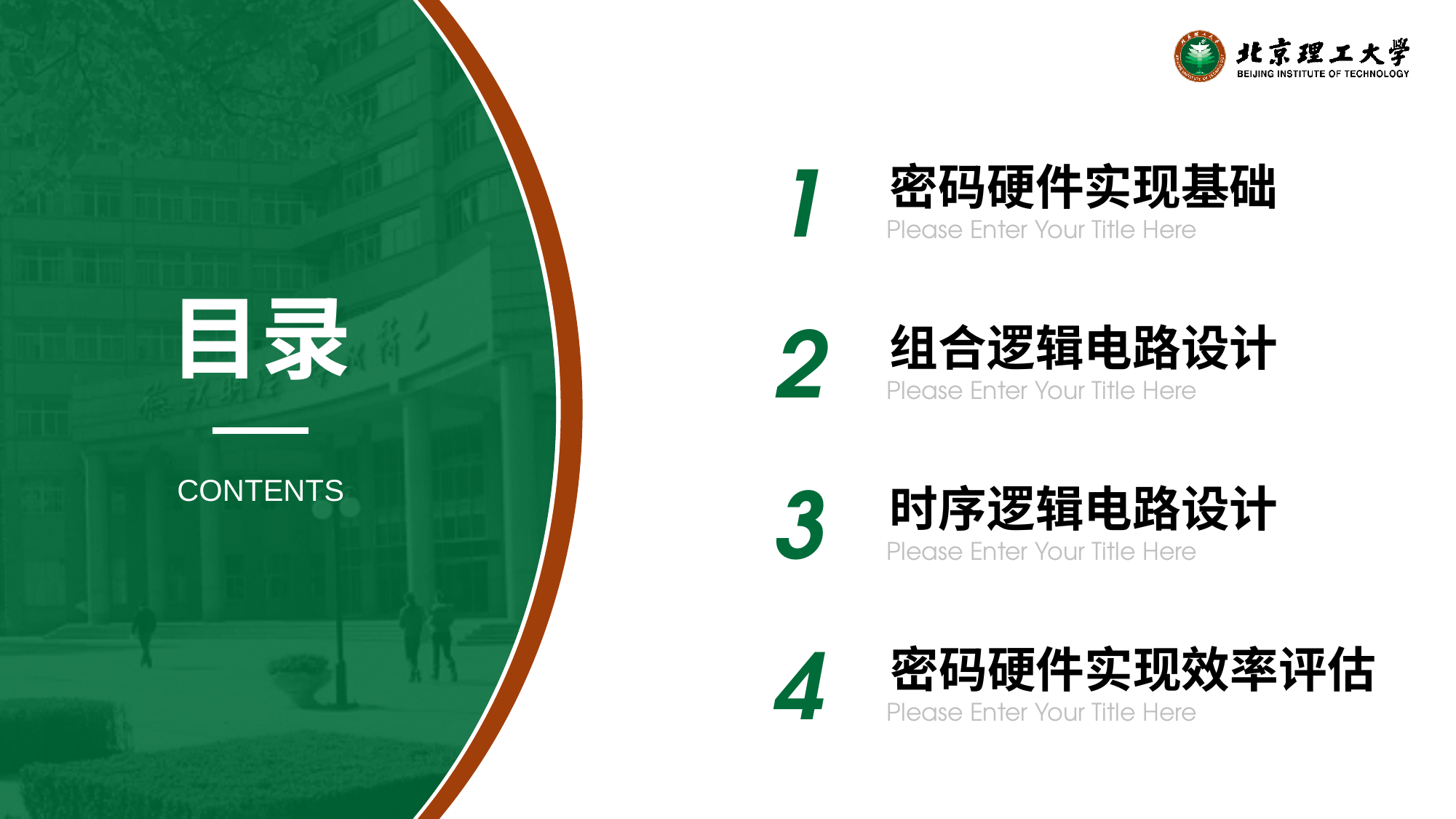

1
密码硬件实现基础
Please Enter Your Title Here
2
组合逻辑电路设计
Please Enter Your Title Here
目录
3
时序逻辑电路设计
Please Enter Your Title Here
CONTENTS
4
密码硬件实现效率评估
Please Enter Your Title Here